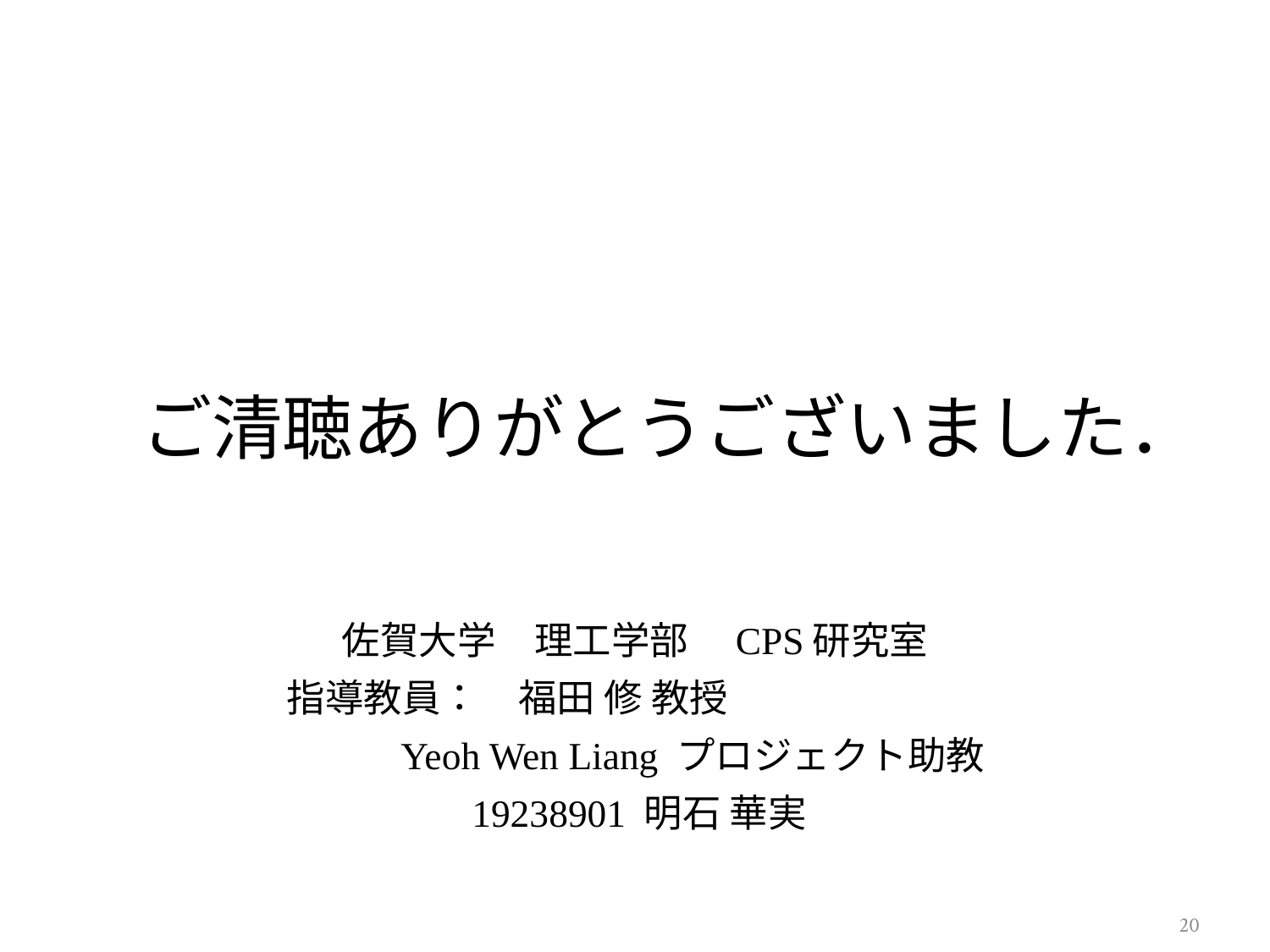

# ご清聴ありがとうございました．
佐賀大学　理工学部　CPS研究室
	指導教員：	福田 修 教授
			Yeoh Wen Liang プロジェクト助教
 19238901 明石 華実
20